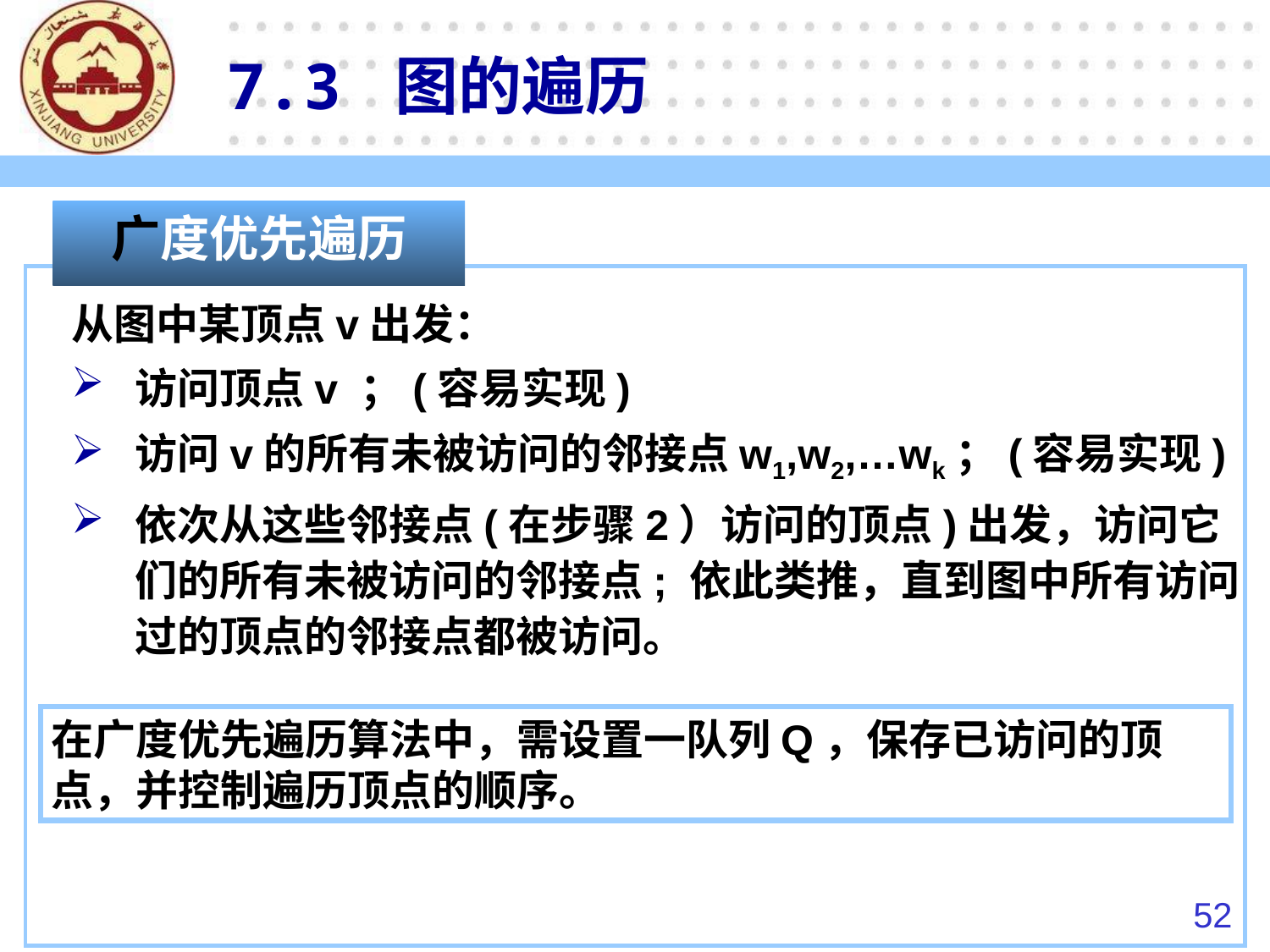

7.3 图的遍历
广度优先遍历

从图中某顶点v出发：
访问顶点v ；(容易实现)
访问v的所有未被访问的邻接点w1,w2,…wk；(容易实现)
依次从这些邻接点(在步骤2）访问的顶点)出发，访问它们的所有未被访问的邻接点; 依此类推，直到图中所有访问过的顶点的邻接点都被访问。
在广度优先遍历算法中，需设置一队列Q，保存已访问的顶点，并控制遍历顶点的顺序。
52